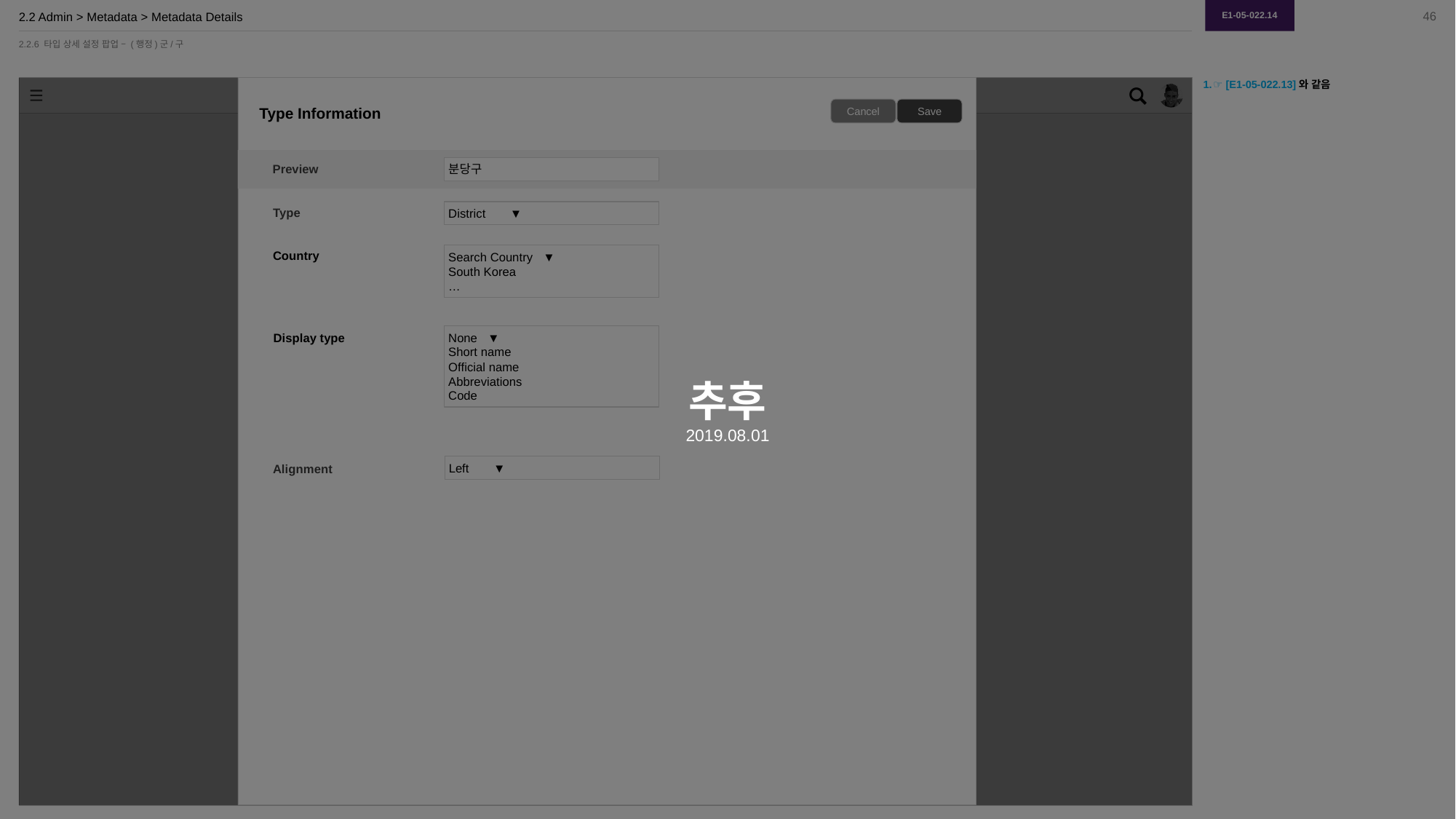

추후
2019.08.01
E1-05-022.14
46
# 2.2 Admin > Metadata > Metadata Details
2.2.6 타입 상세 설정 팝업 – (행정)군/구
Type Information
☞ [E1-05-022.13]와 같음
Cancel
Save

분당구
Preview
District       ▼
Type
Search Country   ▼
South Korea
…
Country
None   ▼
Short name
Official name
Abbreviations
Code
Display type
Left       ▼
Alignment